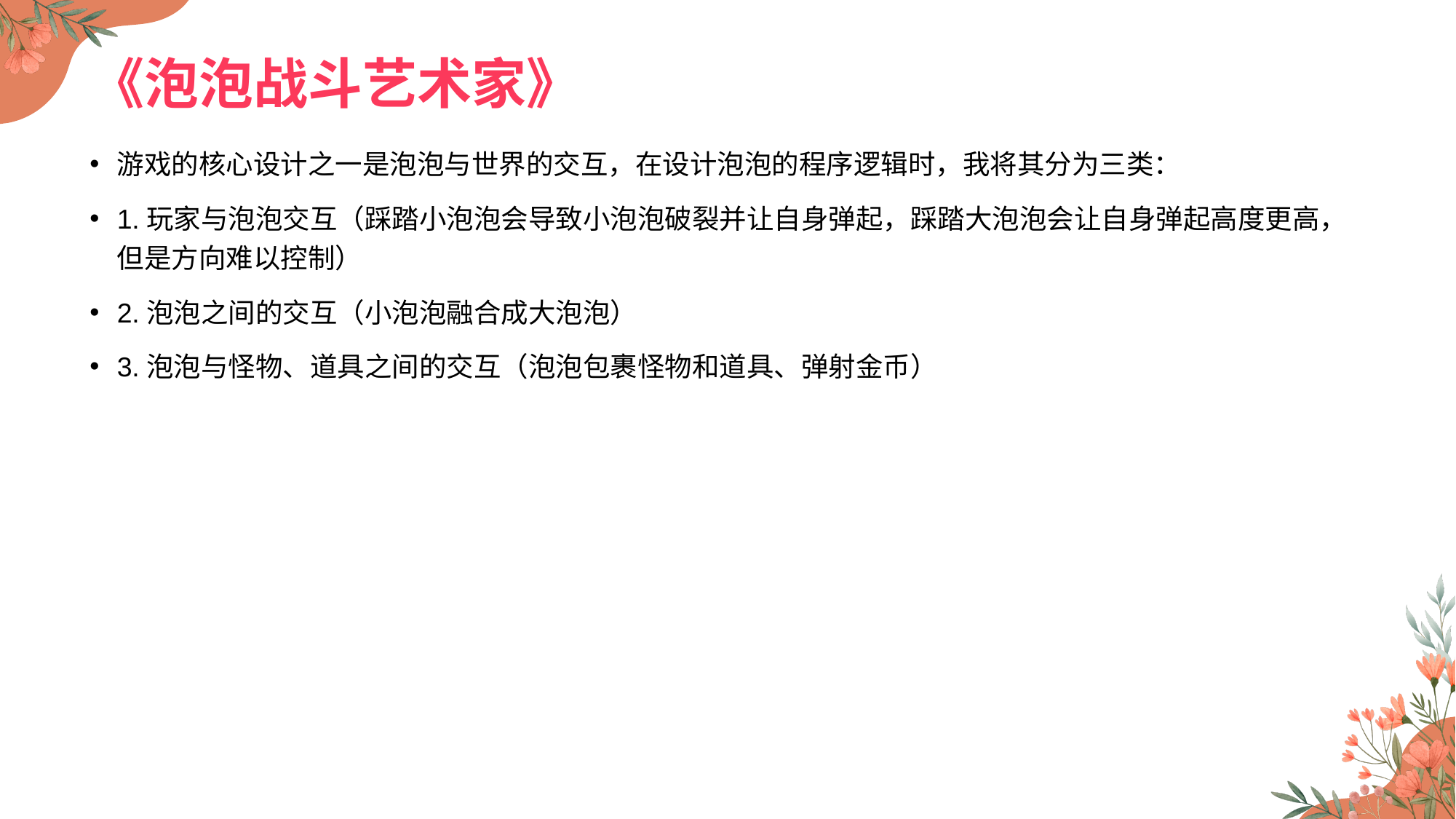

# 《泡泡战斗艺术家》
游戏的核心设计之一是泡泡与世界的交互，在设计泡泡的程序逻辑时，我将其分为三类：
1.玩家与泡泡交互（踩踏小泡泡会导致小泡泡破裂并让自身弹起，踩踏大泡泡会让自身弹起高度更高，但是方向难以控制）
2.泡泡之间的交互（小泡泡融合成大泡泡）
3.泡泡与怪物、道具之间的交互（泡泡包裹怪物和道具、弹射金币）